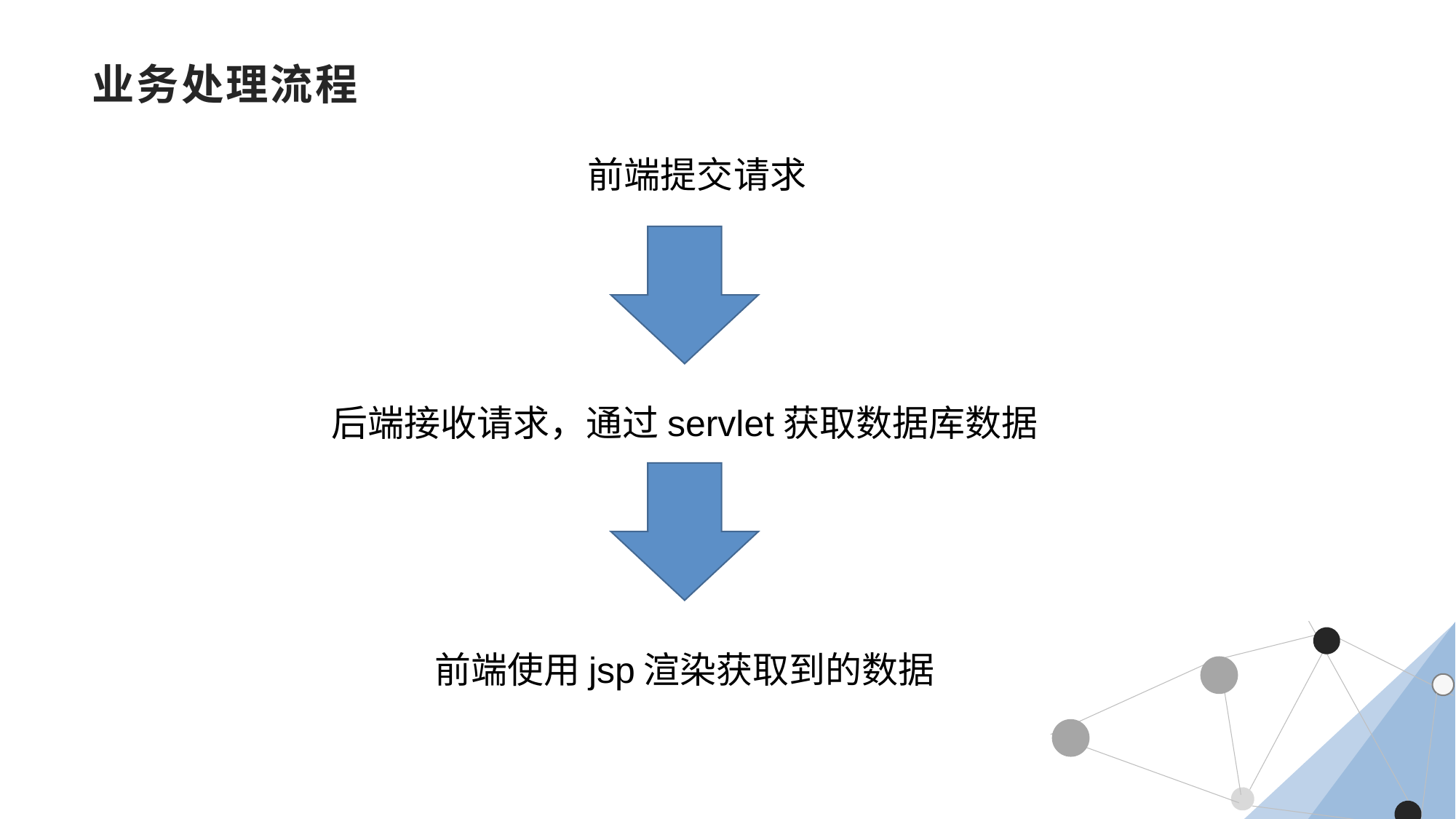

# 业务处理流程
前端提交请求

后端接收请求，通过servlet获取数据库数据

前端使用jsp渲染获取到的数据